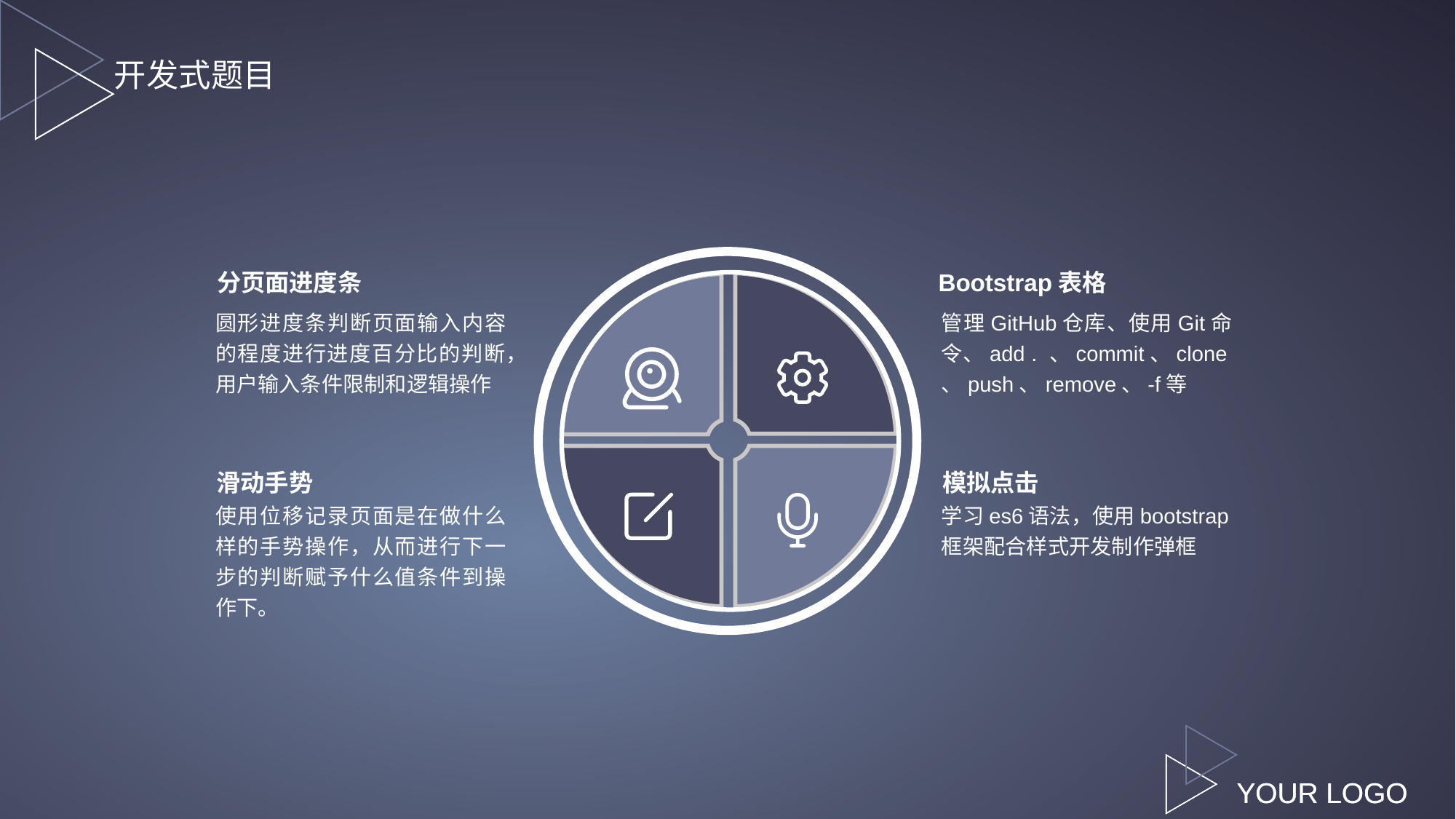

开发式题目

Bootstrap表格
分页面进度条

圆形进度条判断页面输入内容的程度进行进度百分比的判断，用户输入条件限制和逻辑操作
管理GitHub仓库、使用Git命令、add . 、commit、clone、push、remove、-f等

滑动手势
模拟点击
使用位移记录页面是在做什么样的手势操作，从而进行下一步的判断赋予什么值条件到操作下。
学习es6语法，使用bootstrap框架配合样式开发制作弹框

YOUR LOGO